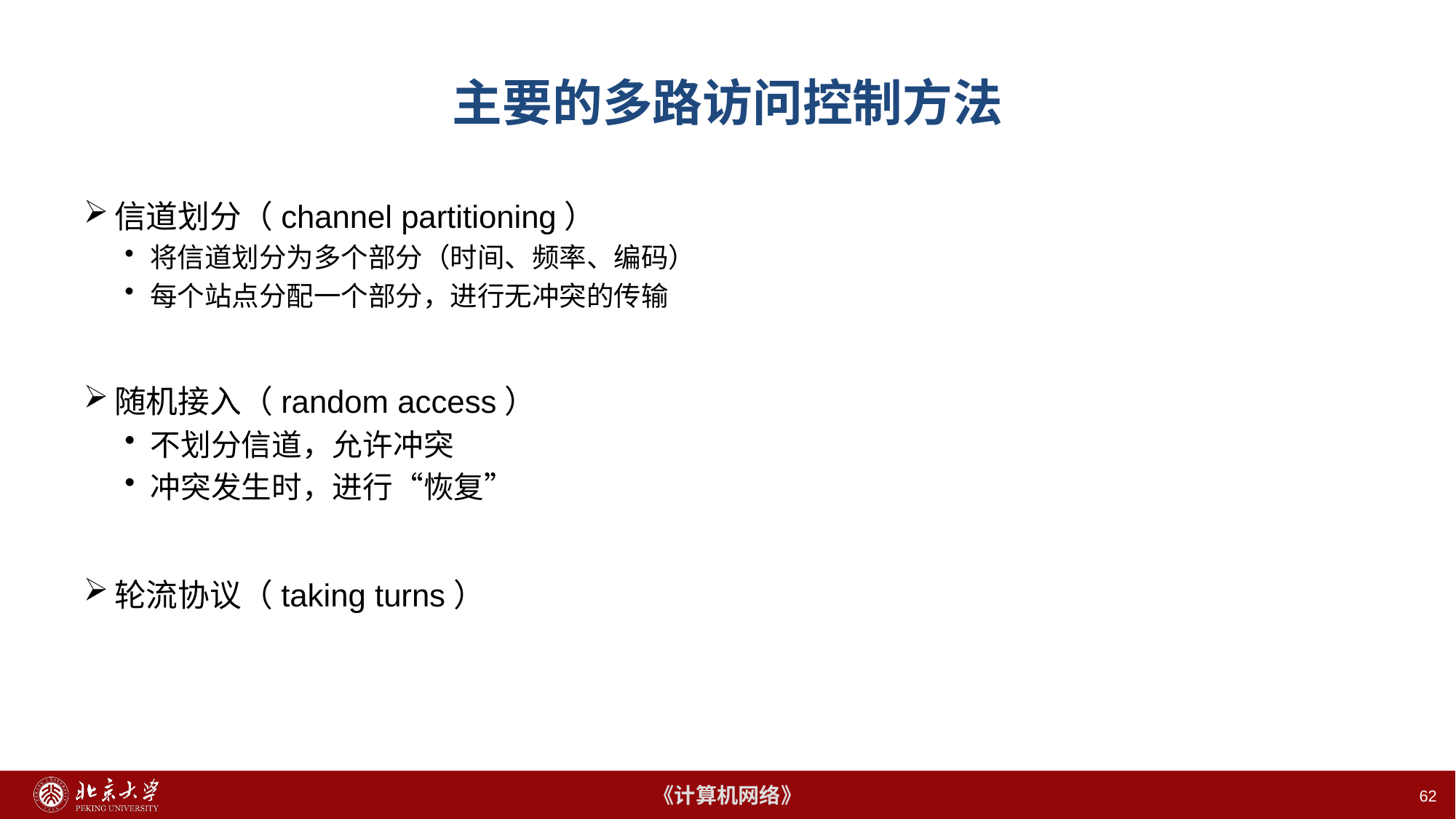

# 主要的多路访问控制方法
信道划分（channel partitioning）
将信道划分为多个部分（时间、频率、编码）
每个站点分配一个部分，进行无冲突的传输

随机接入（random access）
不划分信道，允许冲突
冲突发生时，进行“恢复”

轮流协议（taking turns）
62